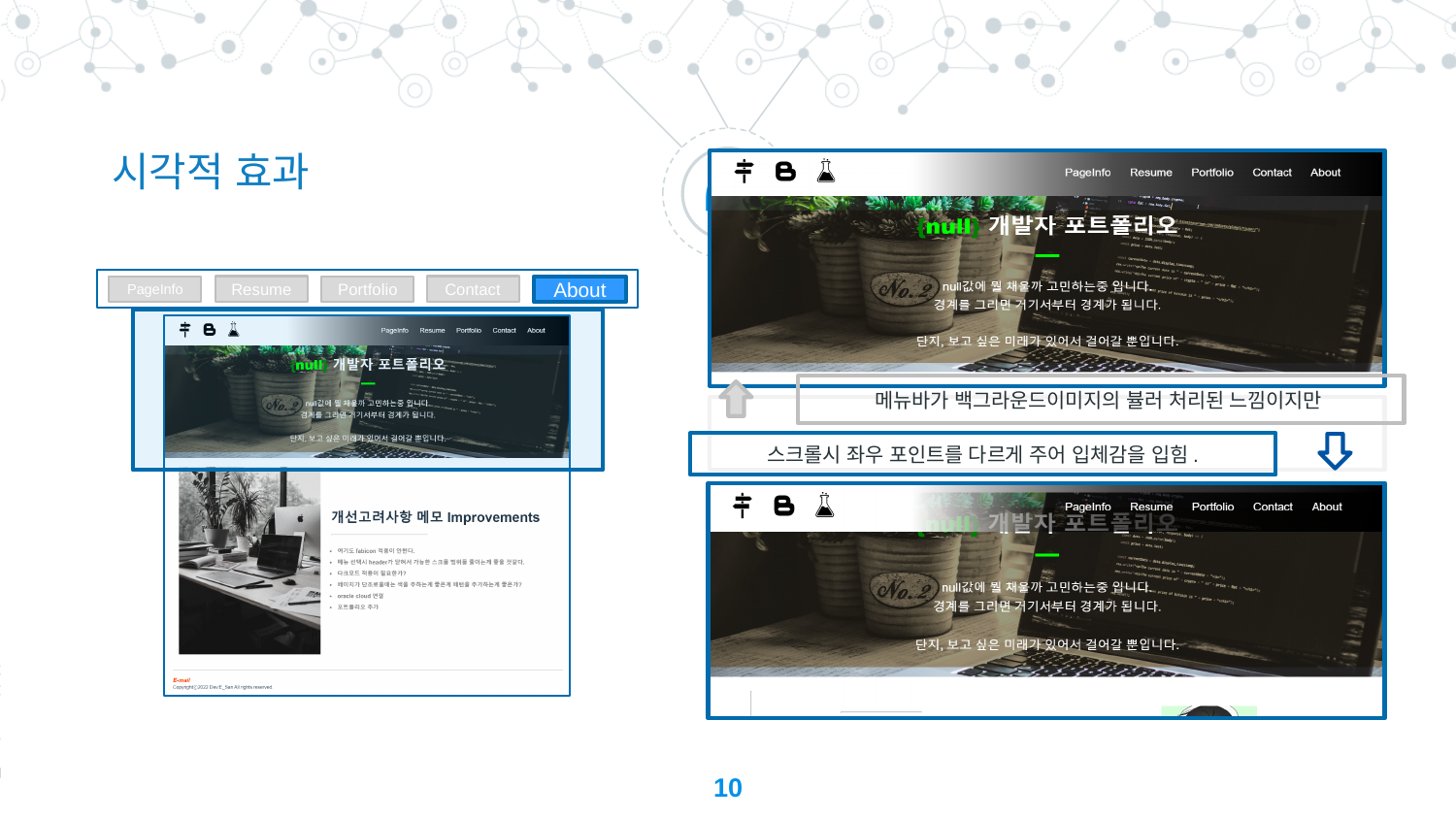

시각적 효과

Resume
Contact
PageInfo
Portfolio
About

메뉴바가 백그라운드이미지의 뷸러 처리된 느낌이지만

스크롤시 좌우 포인트를 다르게 주어 입체감을 입힘.

10